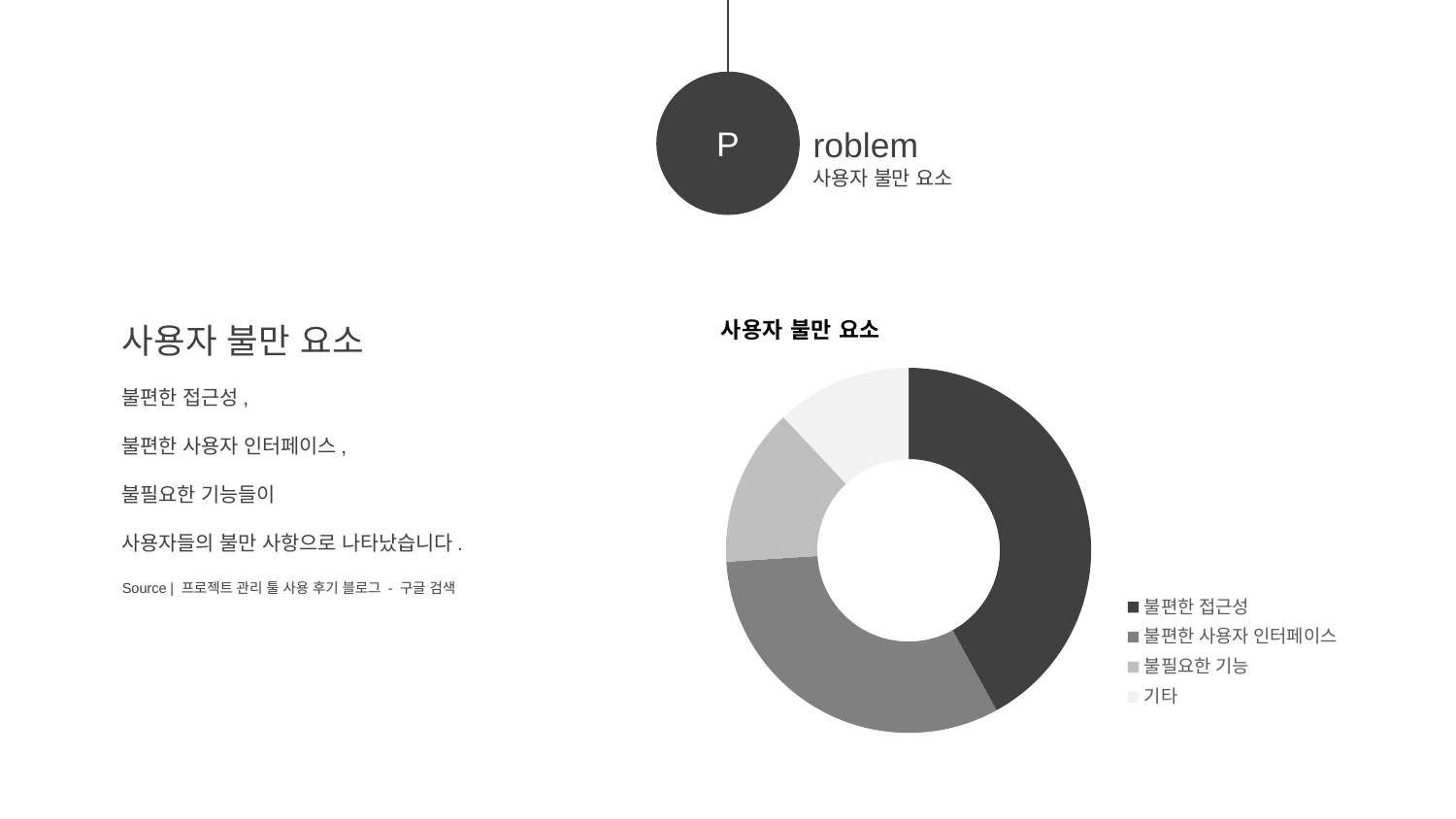

P
roblem
사용자 불만 요소

### Chart: 사용자 불만 요소

| Category | 고객불만요소 |
|---|---|
| 불편한 접근성 | 4.2 |
| 불편한 사용자 인터페이스 | 3.2 |
| 불필요한 기능 | 1.4 |
| 기타 | 1.2 |
사용자 불만 요소

불편한 접근성,

불편한 사용자 인터페이스,

불필요한 기능들이

사용자들의 불만 사항으로 나타났습니다.

Source | 프로젝트 관리 툴 사용 후기 블로그 - 구글 검색